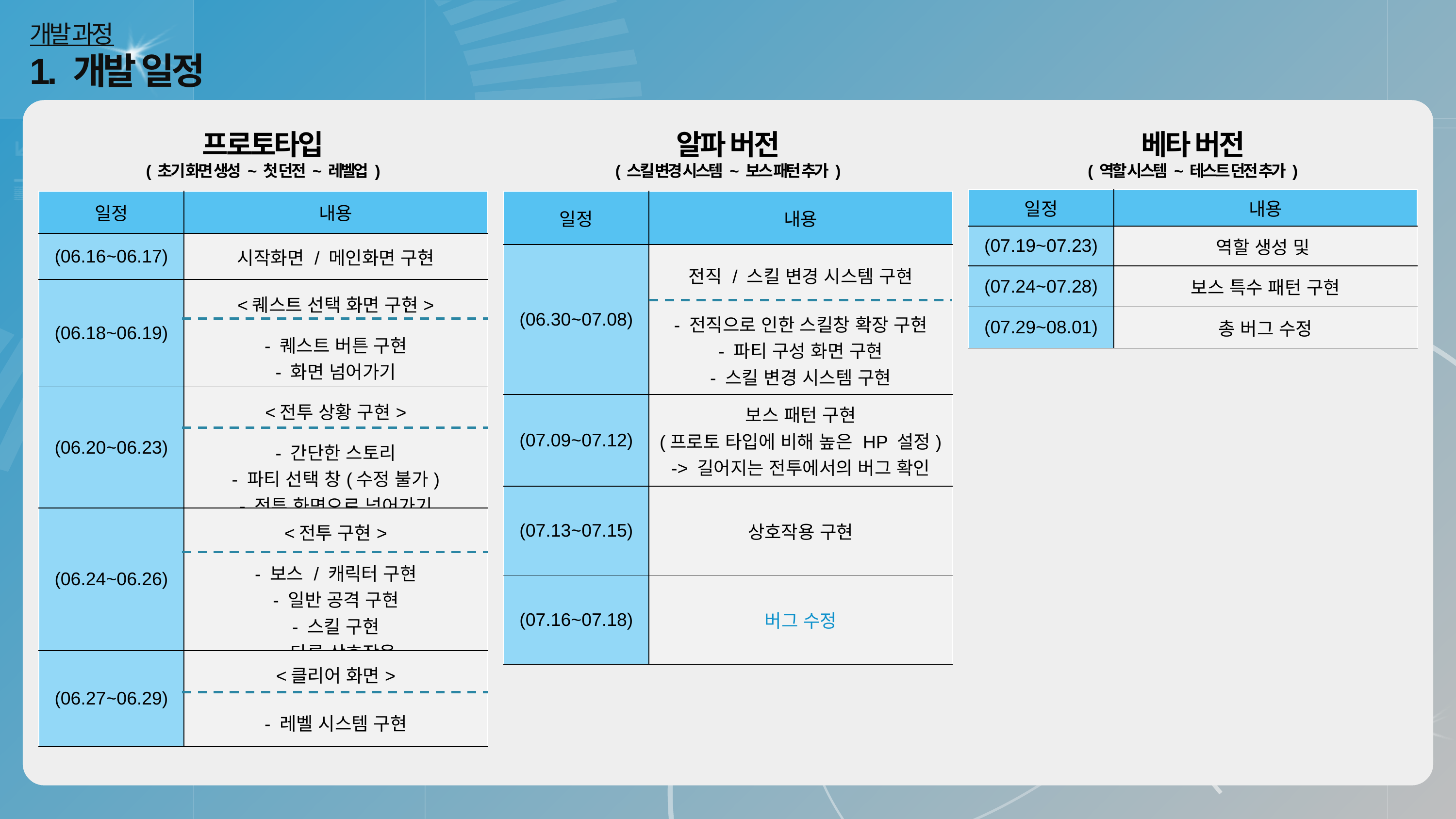

개발 과정
1. 개발 일정

프로토타입
( 초기 화면 생성 ~ 첫 던전 ~ 레벨업 )
알파 버전
( 스킬 변경 시스템 ~ 보스 패턴 추가 )
베타 버전
( 역할 시스템 ~ 테스트 던전 추가 )
| 일정 | 내용 |
| --- | --- |
| (07.19~07.23) | 역할 생성 및 |
| (07.24~07.28) | 보스 특수 패턴 구현 |
| (07.29~08.01) | 총 버그 수정 |
| 일정 | 내용 |
| --- | --- |
| (06.16~06.17) | 시작화면 / 메인화면 구현 |
| (06.18~06.19) | <퀘스트 선택 화면 구현> |
|  | - 퀘스트 버튼 구현 - 화면 넘어가기 |
| (06.20~06.23) | <전투 상황 구현> |
|  | - 간단한 스토리 - 파티 선택 창(수정 불가) - 전투 화면으로 넘어가기 |
| (06.24~06.26) | <전투 구현> |
|  | - 보스 / 캐릭터 구현 - 일반 공격 구현 - 스킬 구현 - 다른 상호작용 |
| (06.27~06.29) | <클리어 화면> |
|  | - 레벨 시스템 구현 |
| 일정 | 내용 |
| --- | --- |
| (06.30~07.08) | 전직 / 스킬 변경 시스템 구현 |
|  | - 전직으로 인한 스킬창 확장 구현 - 파티 구성 화면 구현 - 스킬 변경 시스템 구현 |
| (07.09~07.12) | 보스 패턴 구현 (프로토 타입에 비해 높은 HP 설정) -> 길어지는 전투에서의 버그 확인 |
| (07.13~07.15) | 상호작용 구현 |
| (07.16~07.18) | 버그 수정 |